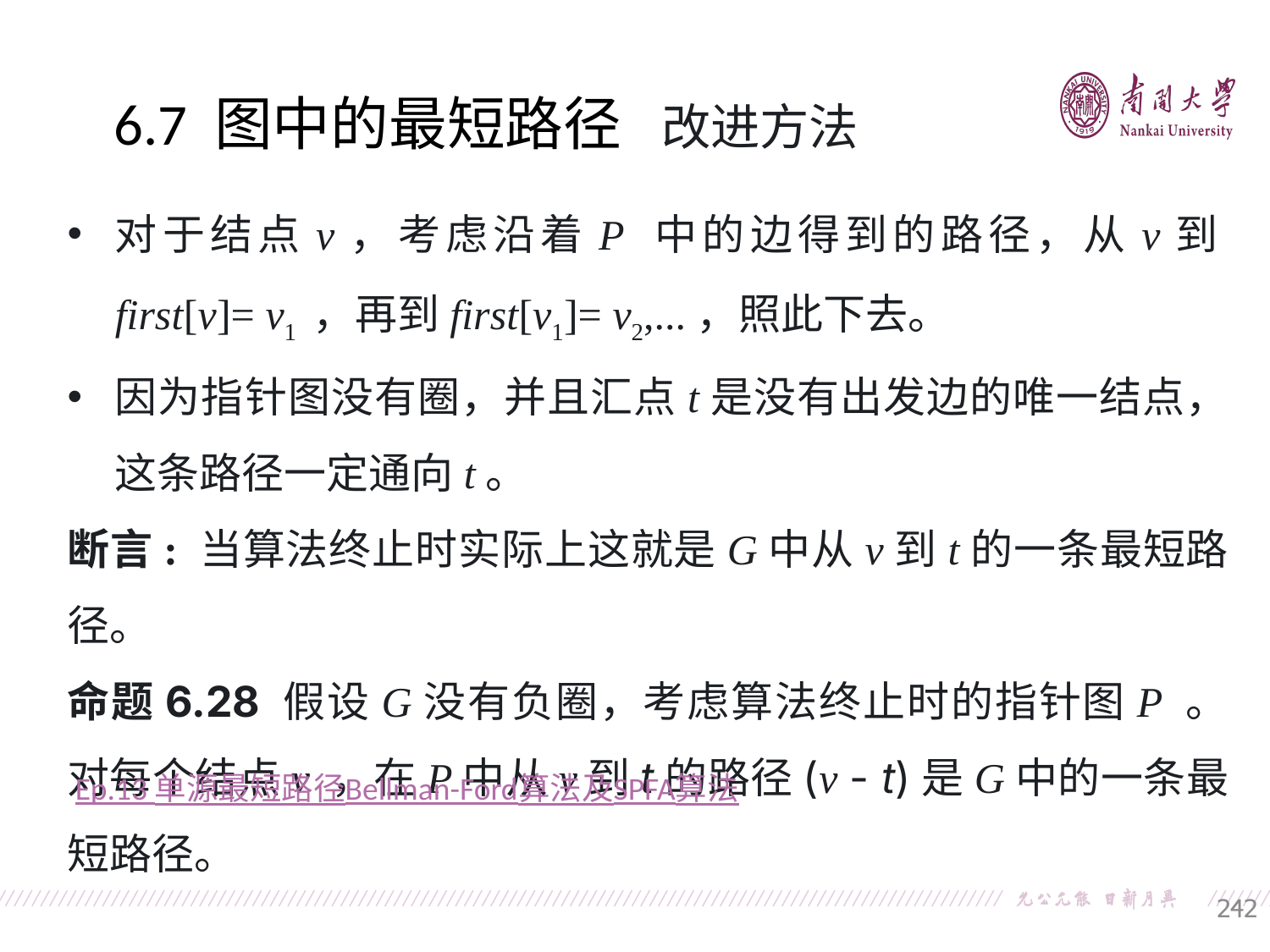

6.7 图中的最短路径   改进方法
对于结点v，考虑沿着P 中的边得到的路径，从v到first[v]= v1 ，再到first[v1]= v2,...，照此下去。
因为指针图没有圈，并且汇点t是没有出发边的唯一结点，这条路径一定通向t。
断言: 当算法终止时实际上这就是G中从v到t的一条最短路径。
命题6.28 假设G没有负圈，考虑算法终止时的指针图P 。对每个结点v ，在P中从v到t的路径(v - t)是G中的一条最短路径。

Ep.13 单源最短路径Bellman-Ford算法及SPFA算法
242